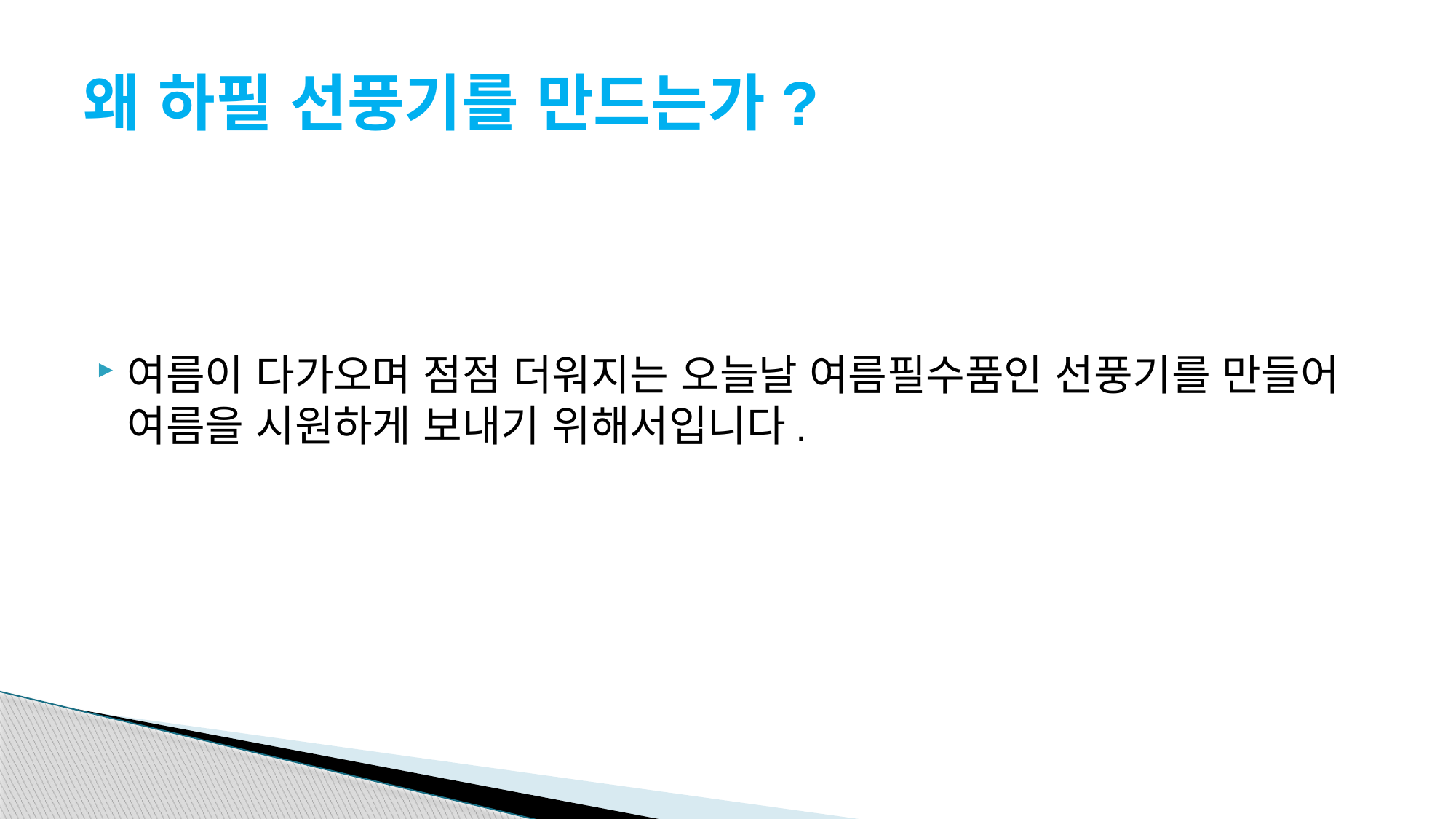

# 왜 하필 선풍기를 만드는가?

여름이 다가오며 점점 더워지는 오늘날 여름필수품인 선풍기를 만들어 여름을 시원하게 보내기 위해서입니다.